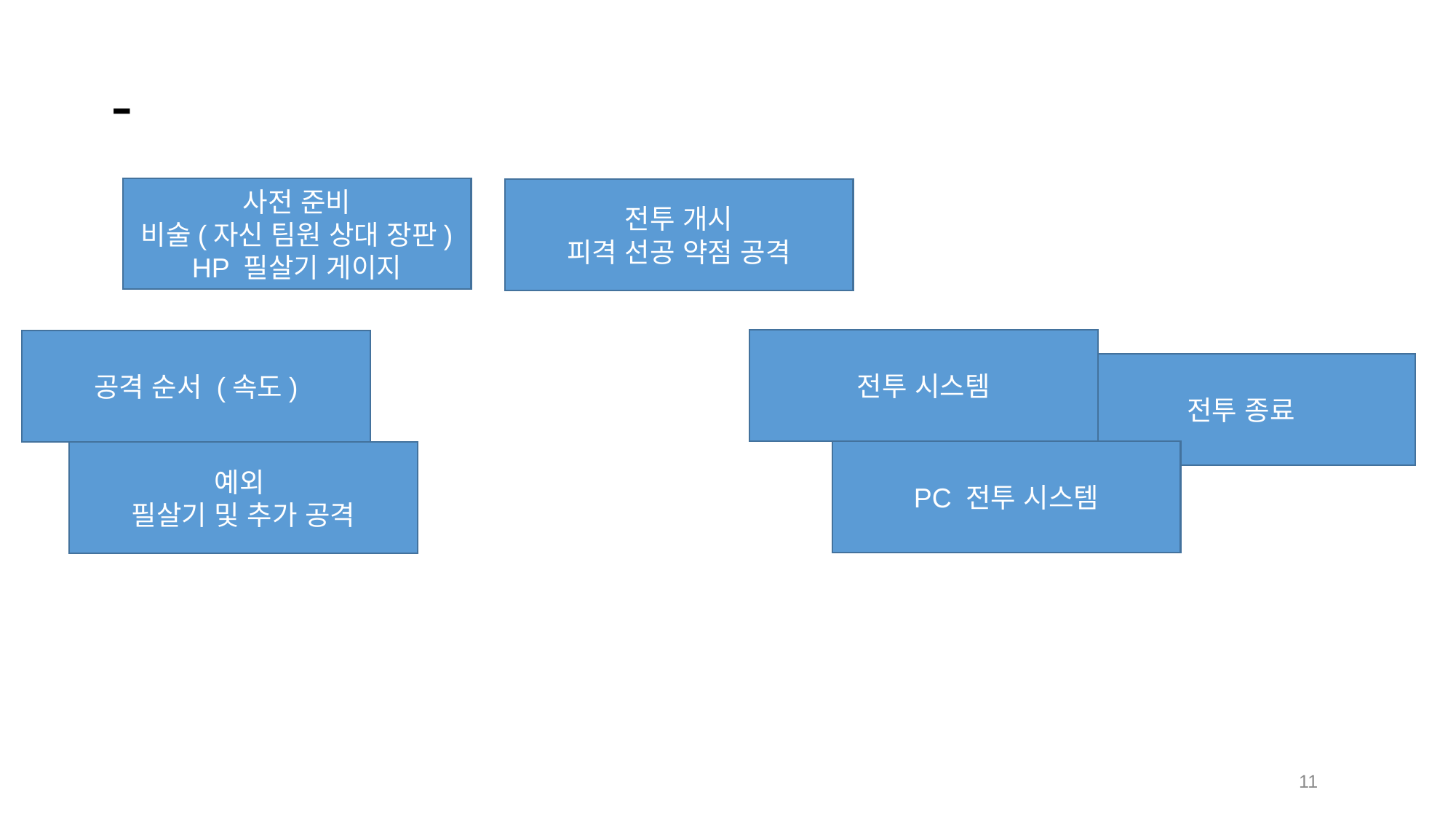

# -
사전 준비
비술(자신 팀원 상대 장판) HP 필살기 게이지
전투 개시
피격 선공 약점 공격
전투 시스템
공격 순서 (속도)
전투 종료
PC 전투 시스템
예외
필살기 및 추가 공격
11